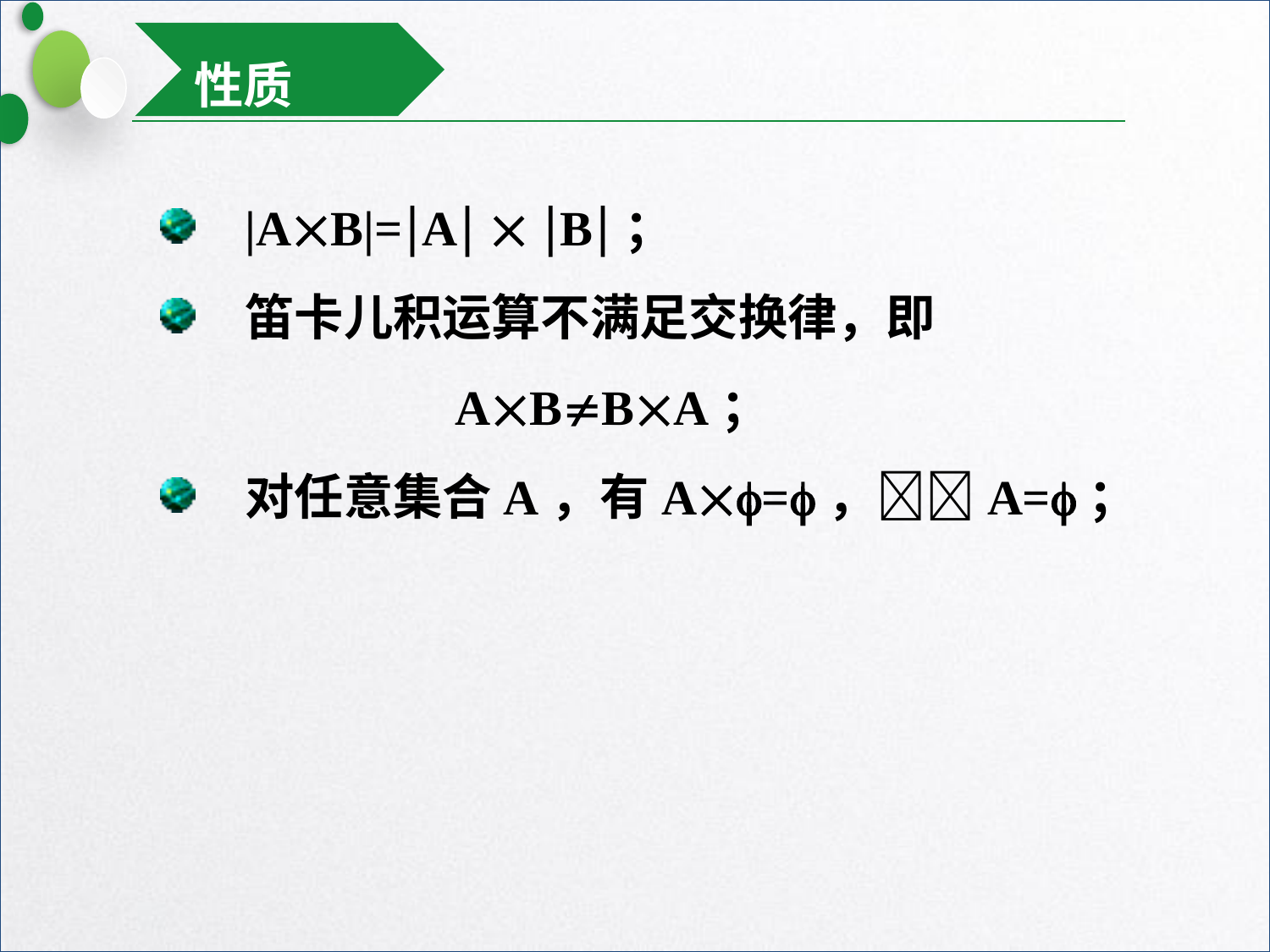

性质
|A×B|=|A| × |B|；
笛卡儿积运算不满足交换律，即
                        A×B≠B×A；
对任意集合A，有A×φ=φ，φ×A=φ；